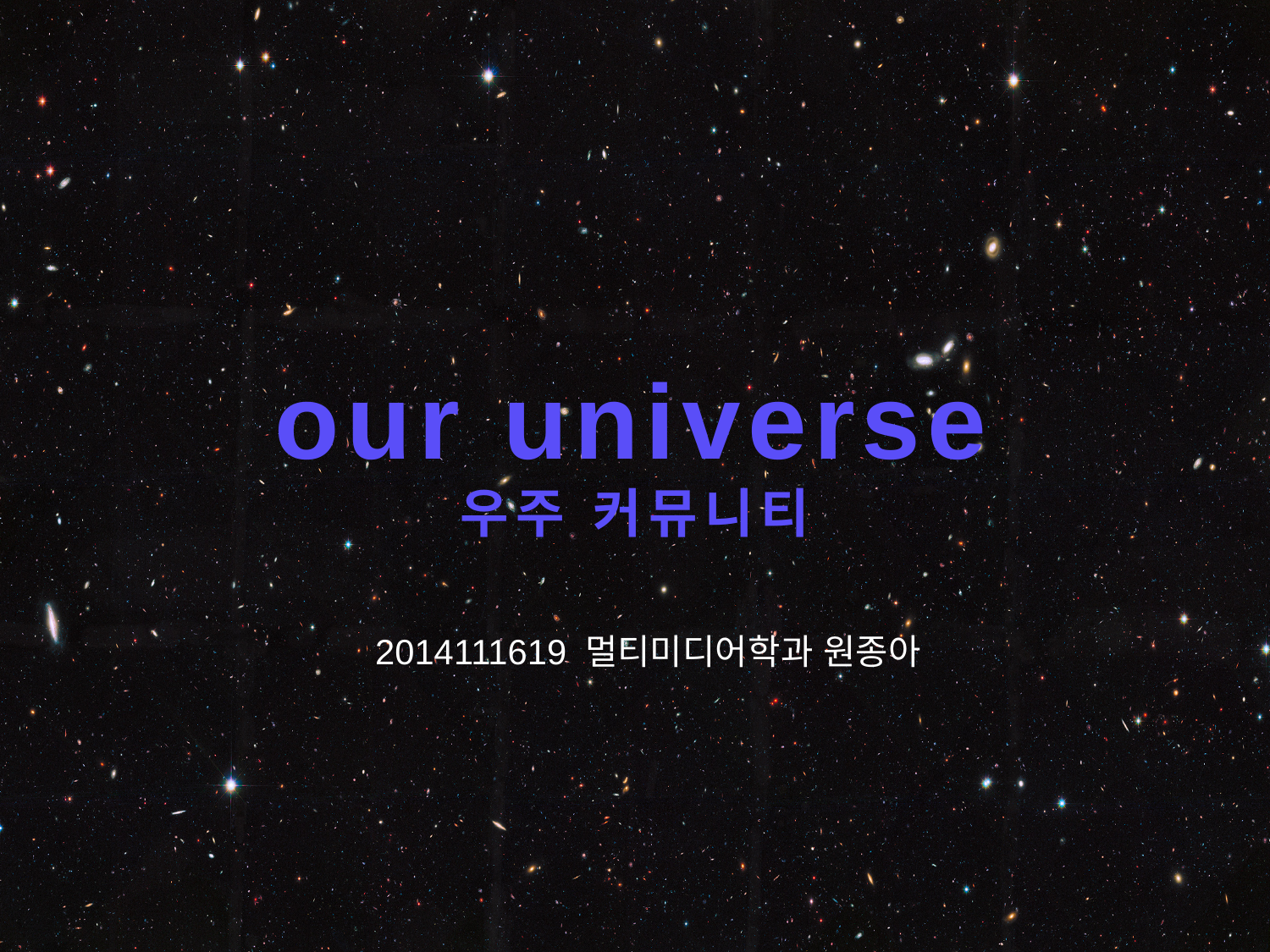

# our universe 우주 커뮤니티
2014111619 멀티미디어학과 원종아